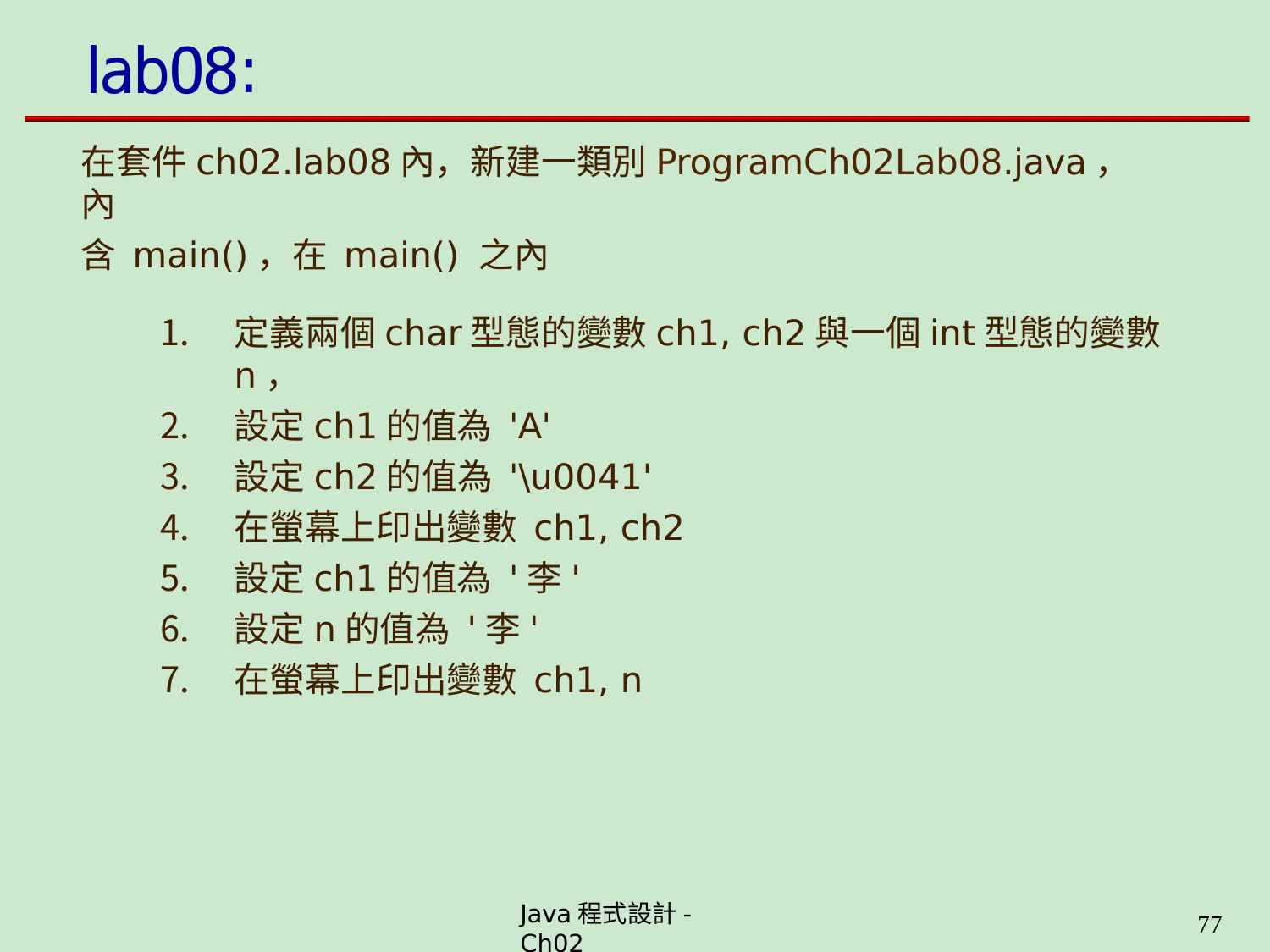

# lab08:
在套件ch02.lab08內，新建一類別ProgramCh02Lab08.java， 內
含 main()，在 main() 之內

定義兩個char型態的變數ch1, ch2與一個int型態的變數n，
設定ch1的值為 'A'
設定ch2的值為 '\u0041'
在螢幕上印出變數 ch1, ch2
設定ch1的值為 '李'
設定n的值為 '李'
在螢幕上印出變數 ch1, n
Java程式設計-Ch02
77